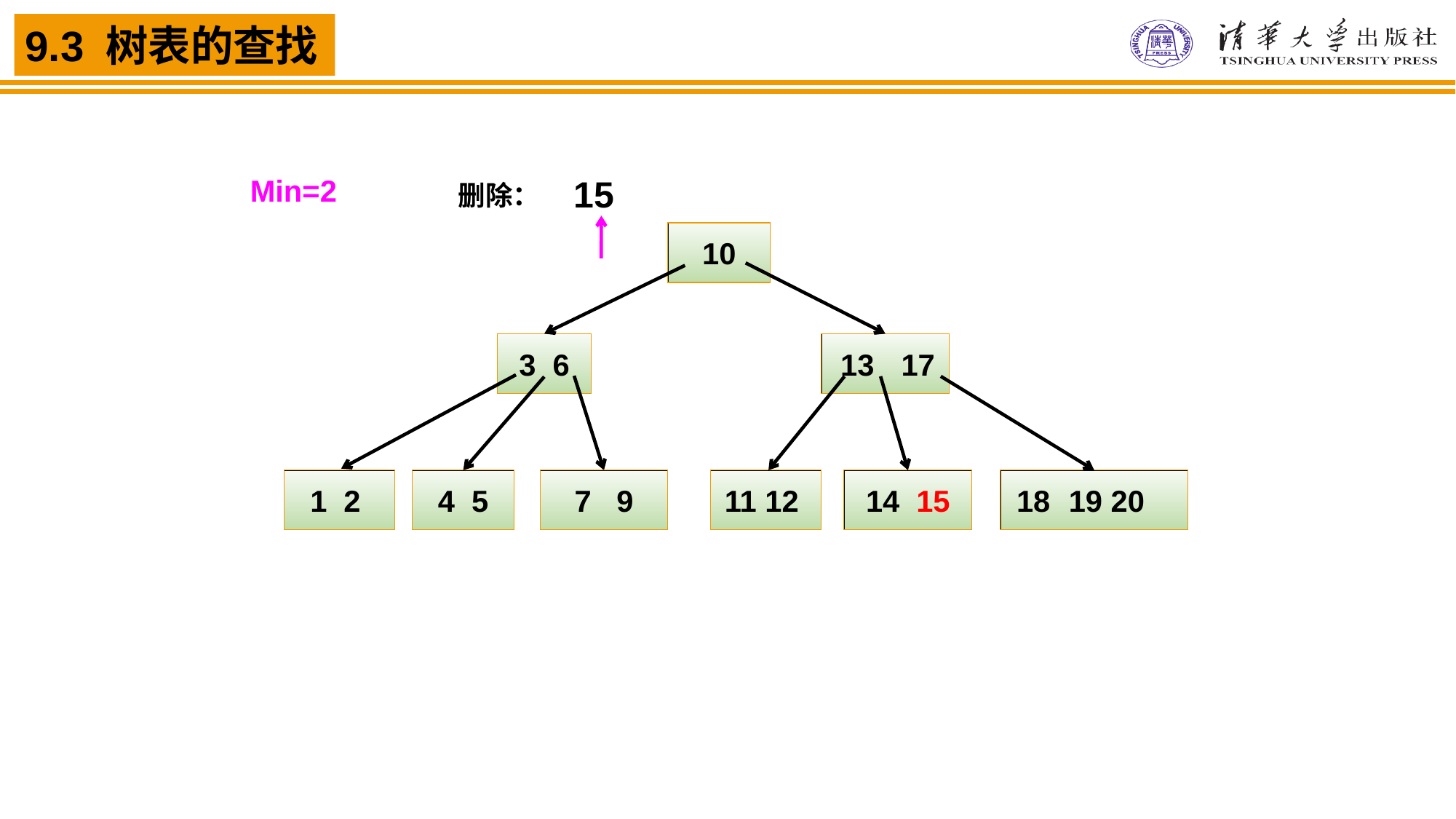

15
Min=2
删除：
10
3  6
 13
17
1  2
4  5
7   9
11 12
14  15
   19 20
18